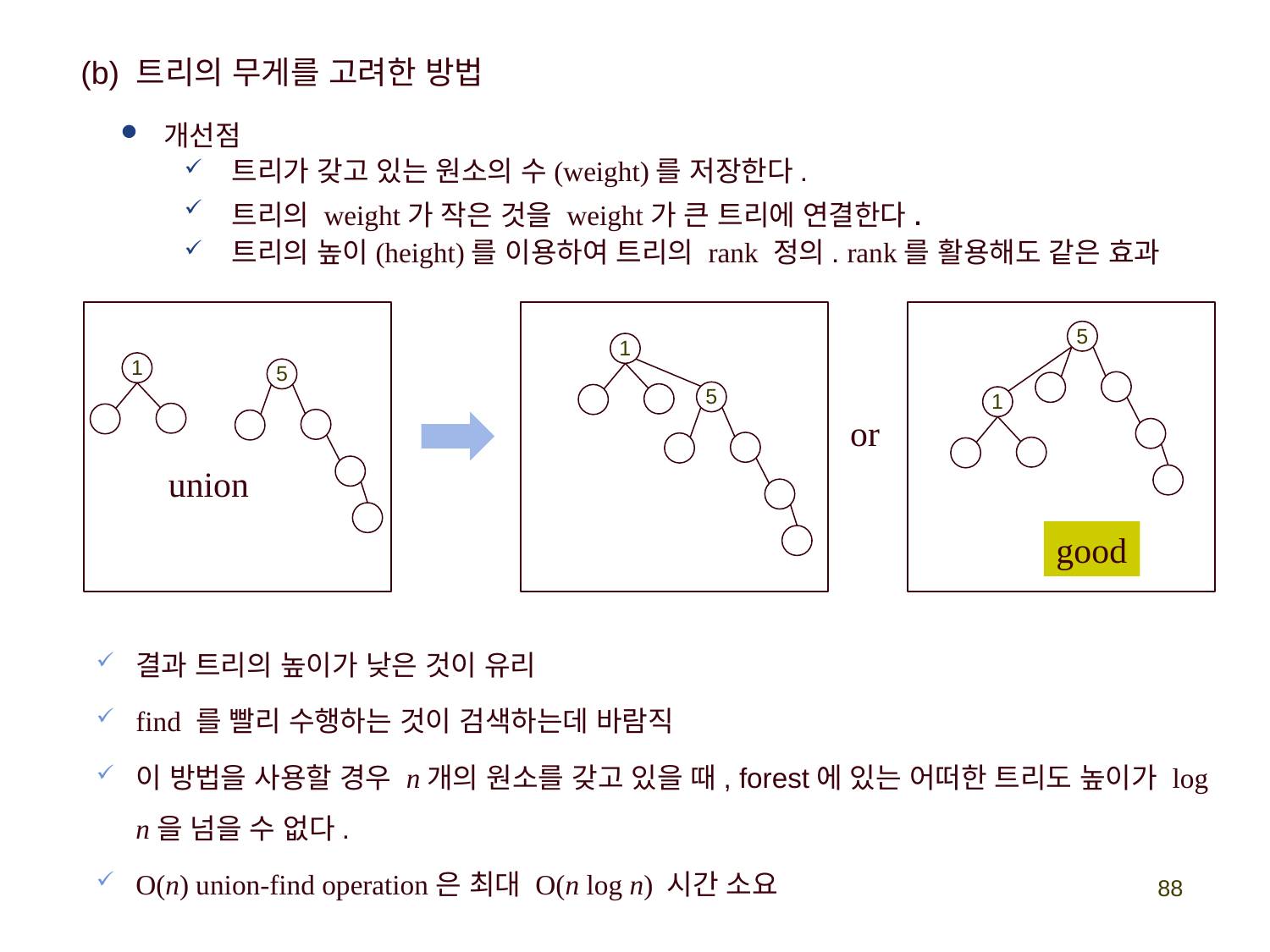

(b) 트리의 무게를 고려한 방법
 개선점
트리가 갖고 있는 원소의 수(weight)를 저장한다.
트리의 weight가 작은 것을 weight가 큰 트리에 연결한다.
트리의 높이(height)를 이용하여 트리의 rank 정의. rank를 활용해도 같은 효과

5
1
1
5

5

1

or

union

good

결과 트리의 높이가 낮은 것이 유리
find 를 빨리 수행하는 것이 검색하는데 바람직
이 방법을 사용할 경우 n개의 원소를 갖고 있을 때, forest에 있는 어떠한 트리도 높이가 log n을 넘을 수 없다.
O(n) union-find operation은 최대 O(n log n) 시간 소요
88